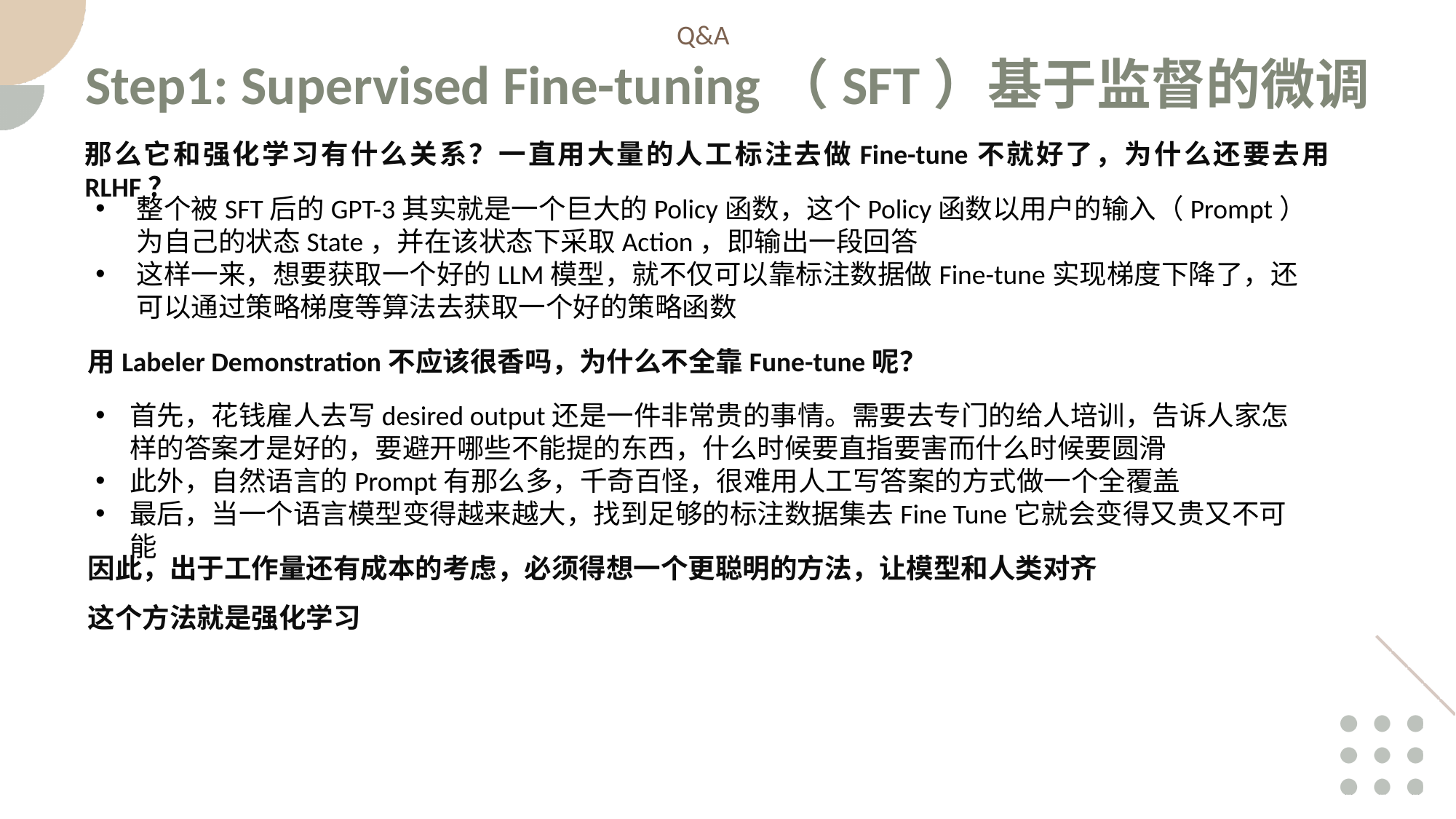

Q&A
Step1: Supervised Fine-tuning（SFT）基于监督的微调
那么它和强化学习有什么关系？一直用大量的人工标注去做Fine-tune不就好了，为什么还要去用RLHF？
整个被SFT后的GPT-3其实就是一个巨大的Policy函数，这个Policy函数以用户的输入（Prompt）为自己的状态State，并在该状态下采取Action，即输出一段回答
这样一来，想要获取一个好的LLM模型，就不仅可以靠标注数据做Fine-tune实现梯度下降了，还可以通过策略梯度等算法去获取一个好的策略函数
用Labeler Demonstration不应该很香吗，为什么不全靠Fune-tune呢？
首先，花钱雇人去写desired output还是一件非常贵的事情。需要去专门的给人培训，告诉人家怎样的答案才是好的，要避开哪些不能提的东西，什么时候要直指要害而什么时候要圆滑
此外，自然语言的Prompt有那么多，千奇百怪，很难用人工写答案的方式做一个全覆盖
最后，当一个语言模型变得越来越大，找到足够的标注数据集去Fine Tune它就会变得又贵又不可能
因此，出于工作量还有成本的考虑，必须得想一个更聪明的方法，让模型和人类对齐
这个方法就是强化学习